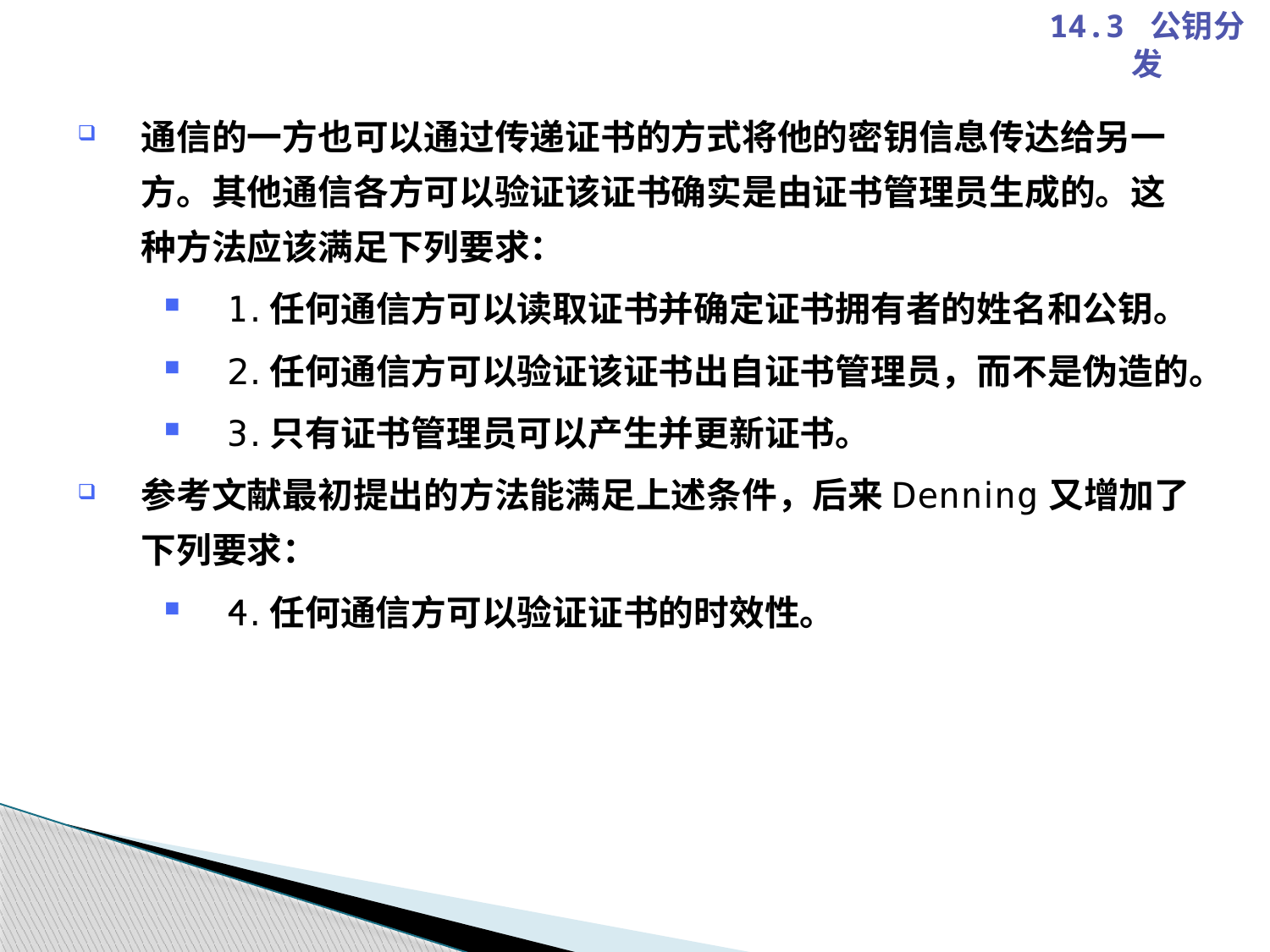

14.3 公钥分发
通信的一方也可以通过传递证书的方式将他的密钥信息传达给另一方。其他通信各方可以验证该证书确实是由证书管理员生成的。这种方法应该满足下列要求：
1.任何通信方可以读取证书并确定证书拥有者的姓名和公钥。
2.任何通信方可以验证该证书出自证书管理员，而不是伪造的。
3.只有证书管理员可以产生并更新证书。
参考文献最初提出的方法能满足上述条件，后来Denning又增加了下列要求：
4.任何通信方可以验证证书的时效性。